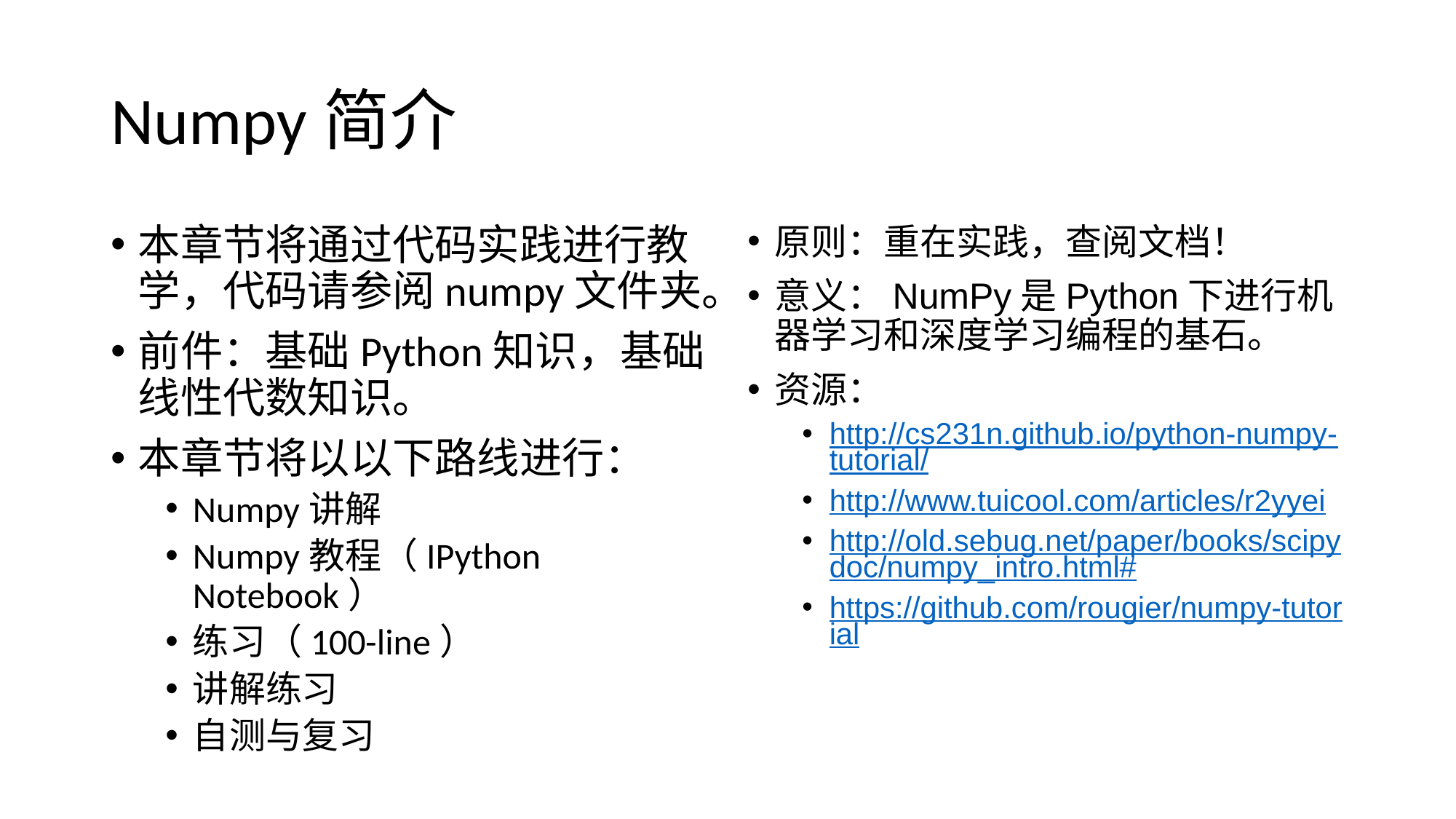

# Numpy简介
本章节将通过代码实践进行教学，代码请参阅numpy文件夹。
前件：基础Python知识，基础线性代数知识。
本章节将以以下路线进行：
Numpy讲解
Numpy教程（IPython Notebook）
练习（100-line）
讲解练习
自测与复习

原则：重在实践，查阅文档！
意义：NumPy是Python下进行机器学习和深度学习编程的基石。
资源：
http://cs231n.github.io/python-numpy-tutorial/
http://www.tuicool.com/articles/r2yyei
http://old.sebug.net/paper/books/scipydoc/numpy_intro.html#
https://github.com/rougier/numpy-tutorial